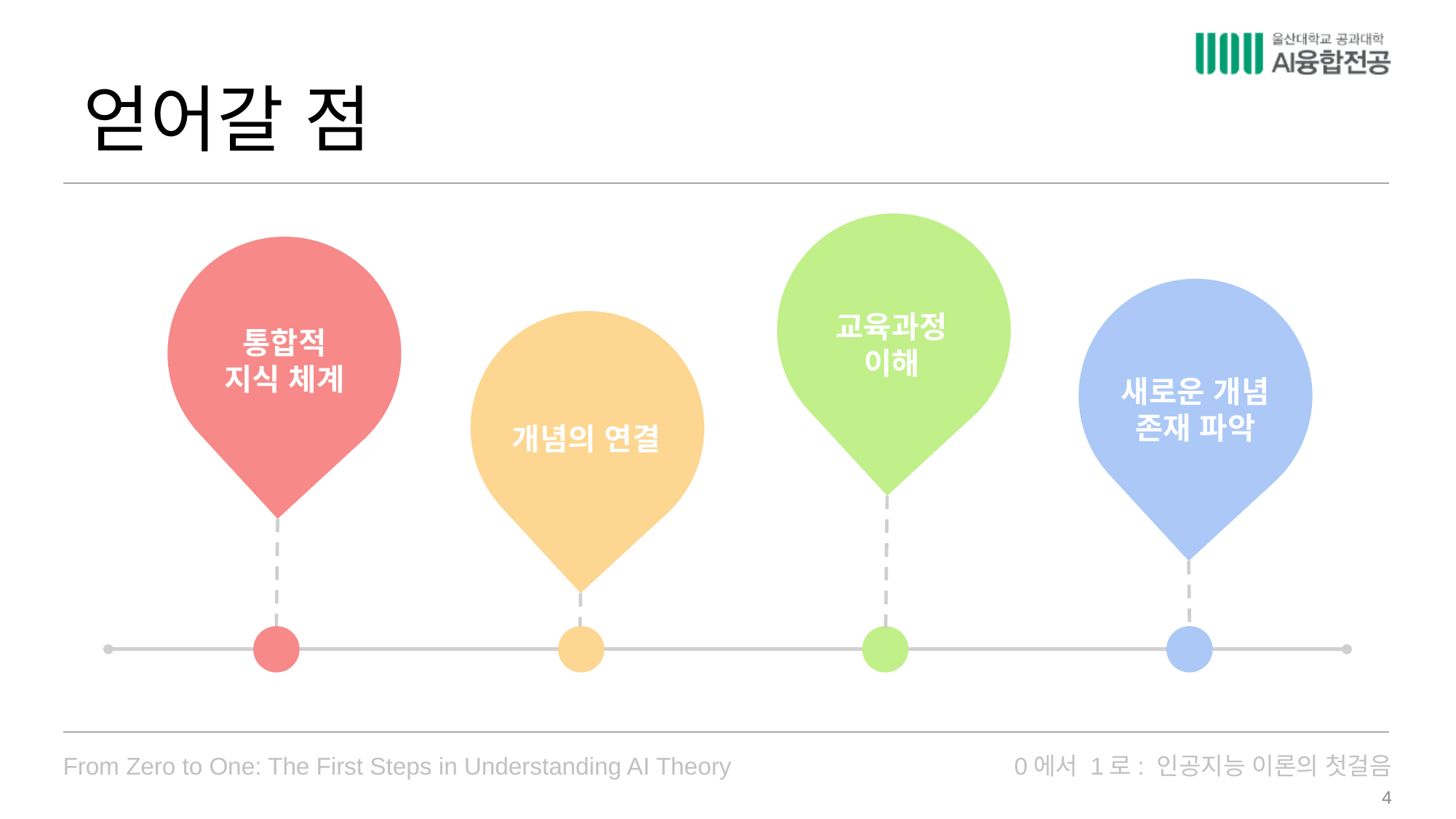

# 얻어갈 점

교육과정
이해

통합적
지식 체계
새로운 개념
존재 파악
개념의 연결

4